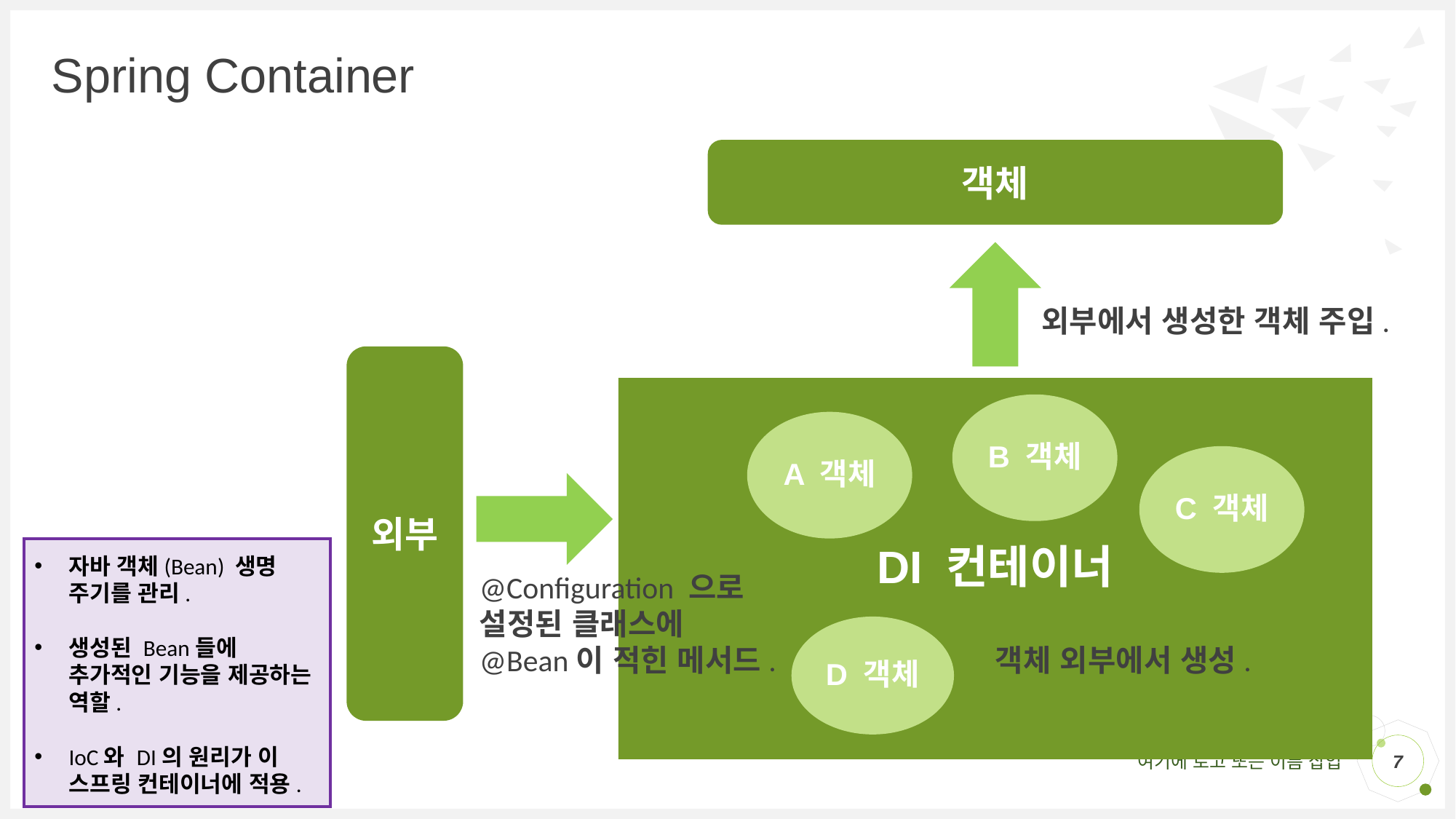

# Spring Container
객체

외부에서 생성한 객체 주입.
외부
DI 컨테이너
B 객체
A 객체
C 객체

자바 객체(Bean) 생명 주기를 관리.

생성된 Bean들에 추가적인 기능을 제공하는 역할.

IoC와 DI의 원리가 이 스프링 컨테이너에 적용.

@Configuration 으로
설정된 클래스에
@Bean이 적힌 메서드.
D 객체
객체 외부에서 생성.
7